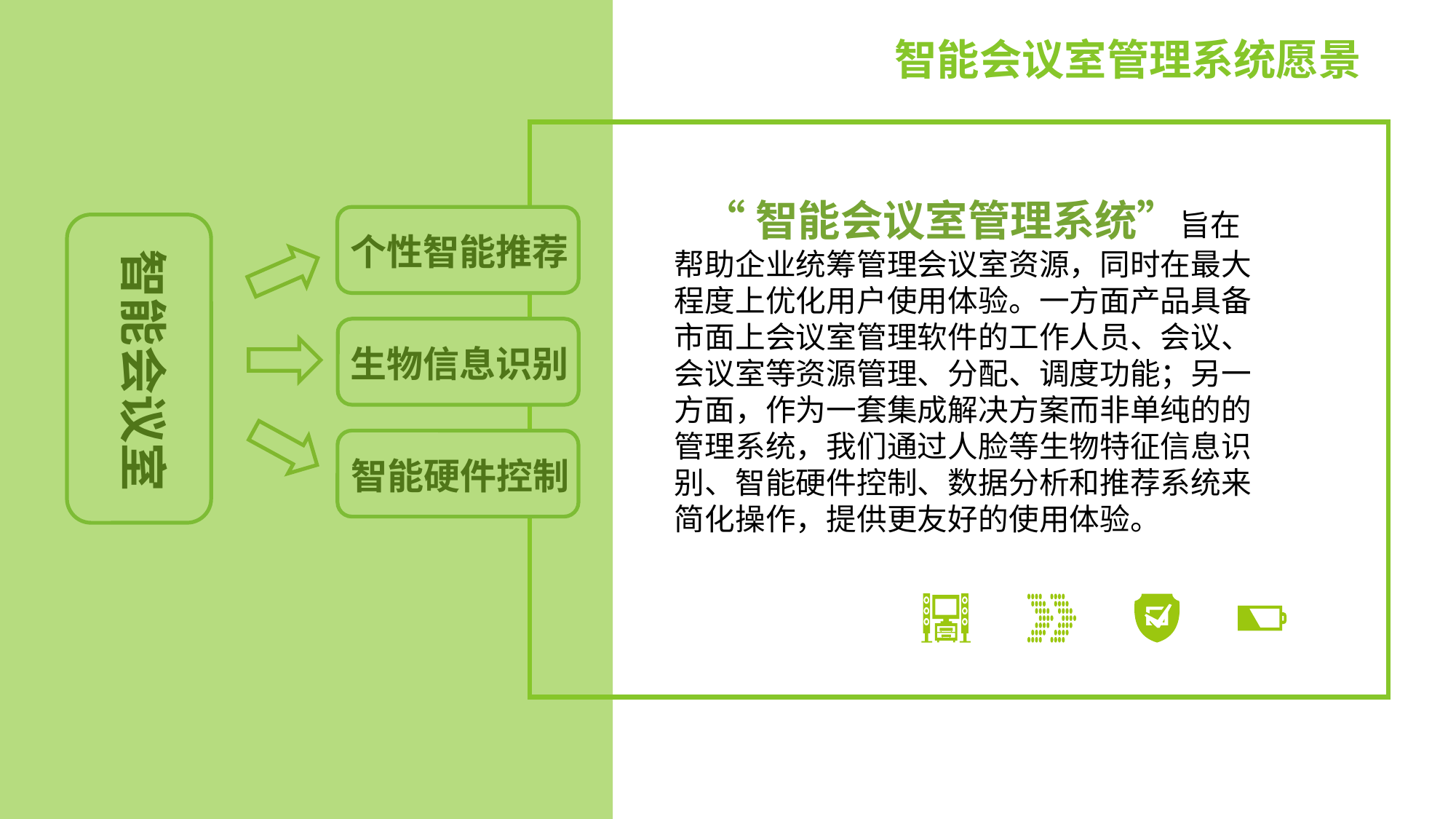

智能会议室管理系统愿景

   “智能会议室管理系统”旨在帮助企业统筹管理会议室资源，同时在最大程度上优化用户使用体验。一方面产品具备市面上会议室管理软件的工作人员、会议、会议室等资源管理、分配、调度功能；另一方面，作为一套集成解决方案而非单纯的的管理系统，我们通过人脸等生物特征信息识别、智能硬件控制、数据分析和推荐系统来简化操作，提供更友好的使用体验。

个性智能推荐
智能会议室

生物信息识别

智能硬件控制